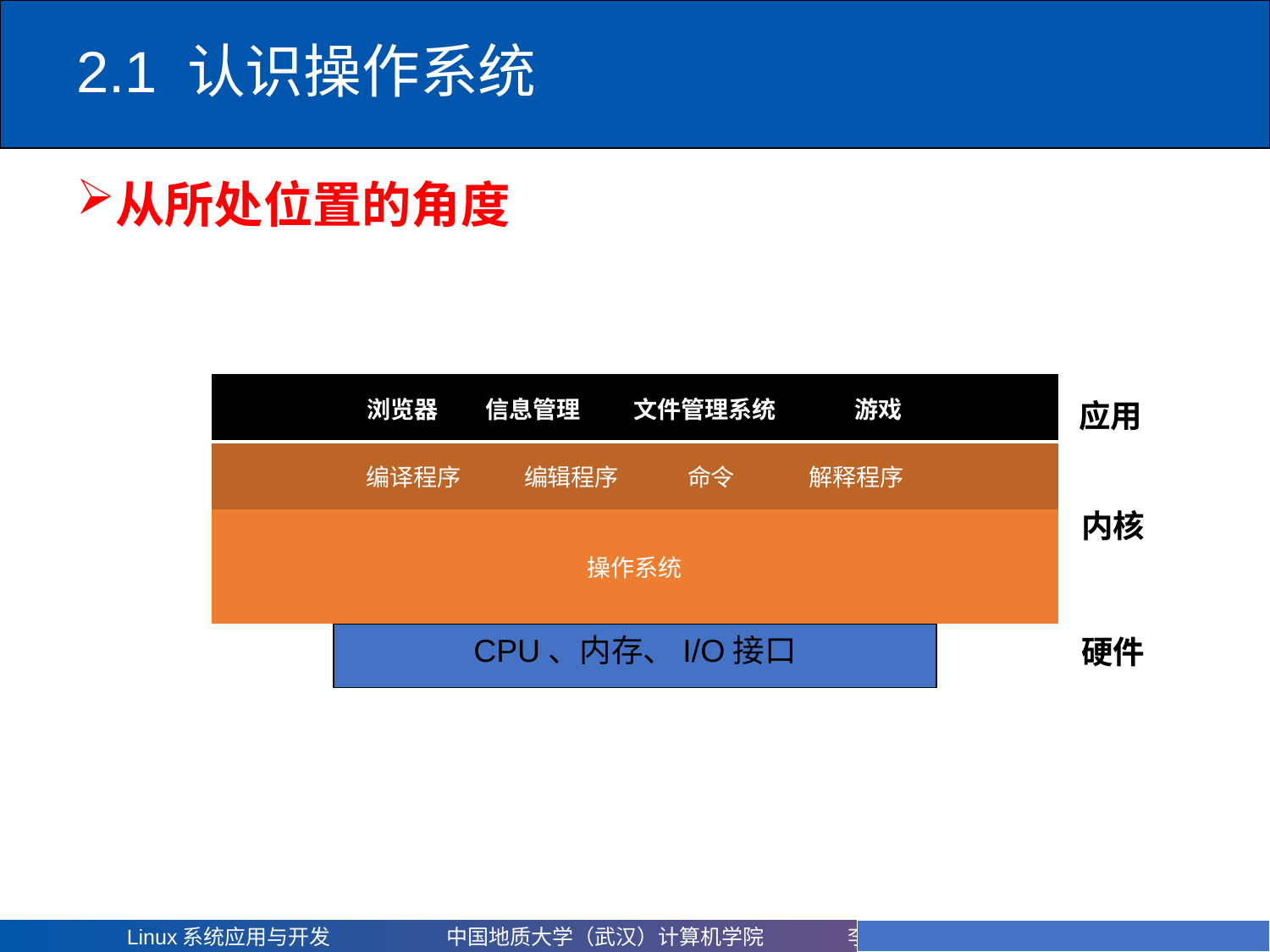

# 2.1 认识操作系统
从所处位置的角度

| 浏览器 信息管理 文件管理系统 游戏 |
| --- |
| 编译程序 编辑程序 命令 解释程序 |
| 操作系统 |
应用
内核
CPU、内存、I/O接口
硬件